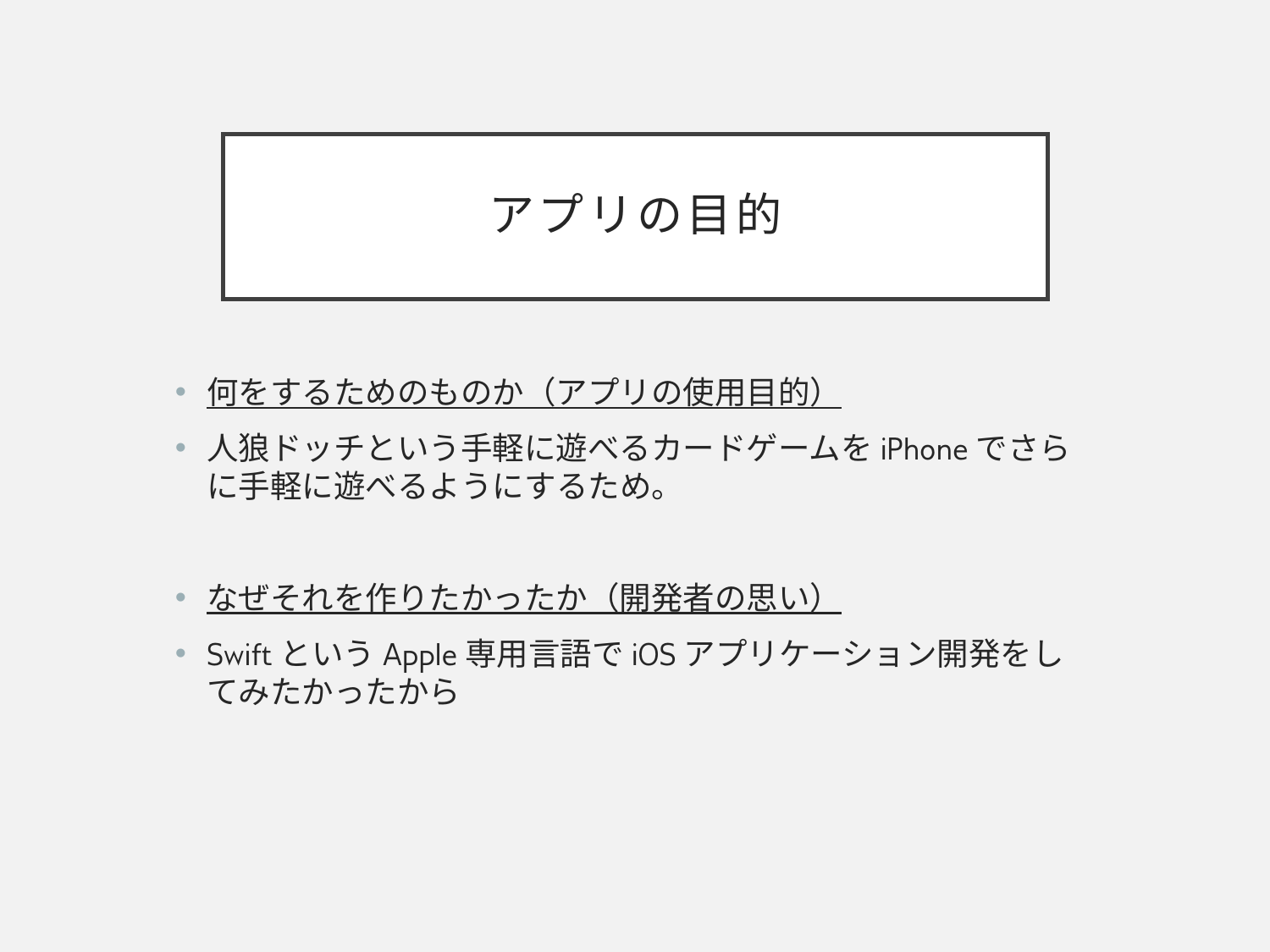

# アプリの目的
何をするためのものか（アプリの使用目的）
人狼ドッチという手軽に遊べるカードゲームをiPhoneでさらに手軽に遊べるようにするため。

なぜそれを作りたかったか（開発者の思い）
SwiftというApple専用言語でiOSアプリケーション開発をしてみたかったから